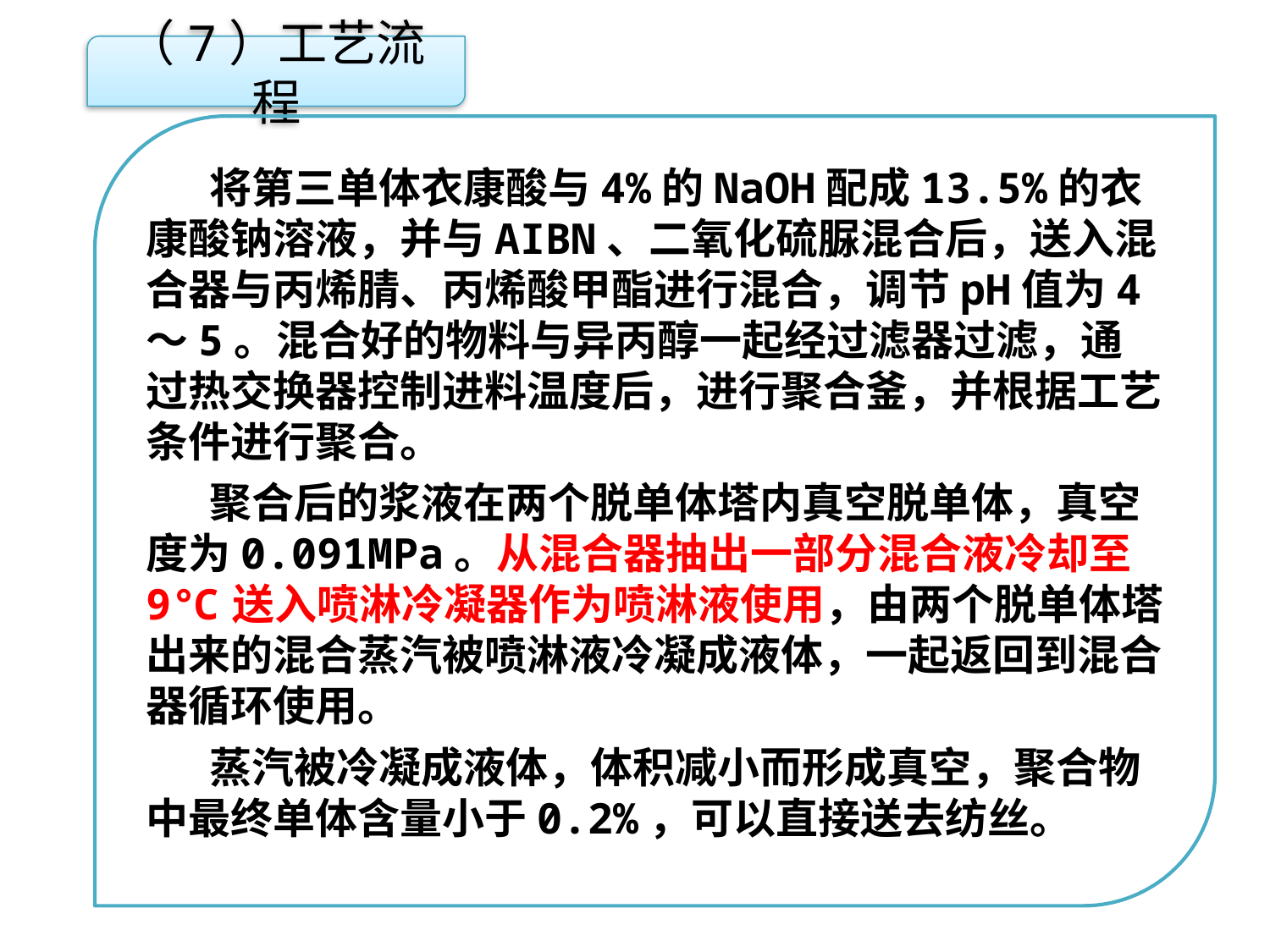

（7）工艺流程
将第三单体衣康酸与4%的NaOH配成13.5%的衣康酸钠溶液，并与AIBN、二氧化硫脲混合后，送入混合器与丙烯腈、丙烯酸甲酯进行混合，调节pH值为4～5。混合好的物料与异丙醇一起经过滤器过滤，通过热交换器控制进料温度后，进行聚合釜，并根据工艺条件进行聚合。
聚合后的浆液在两个脱单体塔内真空脱单体，真空度为0.091MPa。从混合器抽出一部分混合液冷却至9℃送入喷淋冷凝器作为喷淋液使用，由两个脱单体塔出来的混合蒸汽被喷淋液冷凝成液体，一起返回到混合器循环使用。
蒸汽被冷凝成液体，体积减小而形成真空，聚合物中最终单体含量小于0.2%，可以直接送去纺丝。
点击添加文本
点击添加文本
点击添加文本
点击添加文本